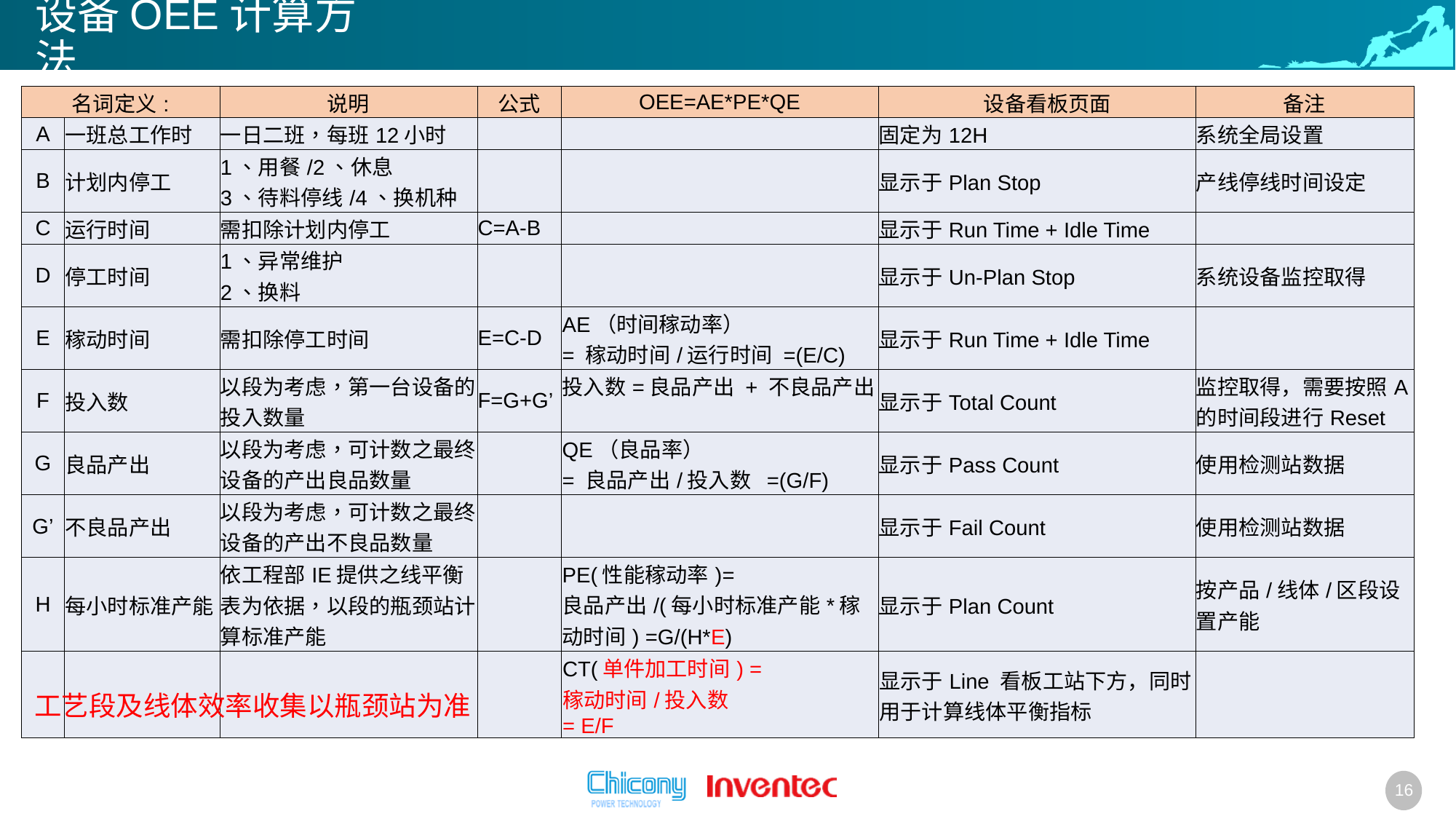

# 设备OEE计算方法
| 名词定义: |  | 说明 | 公式 | OEE=AE\*PE\*QE | 设备看板页面 | 备注 |
| --- | --- | --- | --- | --- | --- | --- |
| A | 一班总工作时 | 一日二班，每班12小时 |  |  | 固定为12H | 系统全局设置 |
| B | 计划内停工 | 1、用餐/2、休息 3、待料停线/4、换机种 |  |  | 显示于Plan Stop | 产线停线时间设定 |
| C | 运行时间 | 需扣除计划内停工 | C=A-B |  | 显示于Run Time + Idle Time |  |
| D | 停工时间 | 1、异常维护 2、换料 |  |  | 显示于Un-Plan Stop | 系统设备监控取得 |
| E | 稼动时间 | 需扣除停工时间 | E=C-D | AE（时间稼动率） = 稼动时间/运行时间 =(E/C) | 显示于Run Time + Idle Time |  |
| F | 投入数 | 以段为考虑，第一台设备的投入数量 | F=G+G’ | 投入数=良品产出 + 不良品产出 | 显示于Total Count | 监控取得，需要按照A的时间段进行Reset |
| G | 良品产出 | 以段为考虑，可计数之最终设备的产出良品数量 |  | QE（良品率） = 良品产出/投入数 =(G/F) | 显示于Pass Count | 使用检测站数据 |
| G’ | 不良品产出 | 以段为考虑，可计数之最终设备的产出不良品数量 |  |  | 显示于Fail Count | 使用检测站数据 |
| H | 每小时标准产能 | 依工程部IE提供之线平衡表为依据，以段的瓶颈站计算标准产能 |  | PE(性能稼动率)= 良品产出/(每小时标准产能\*稼动时间) =G/(H\*E) | 显示于Plan Count | 按产品/线体/区段设置产能 |
|  |  |  |  | CT(单件加工时间) = 稼动时间/投入数 = E/F | 显示于Line 看板工站下方，同时用于计算线体平衡指标 |  |
工艺段及线体效率收集以瓶颈站为准